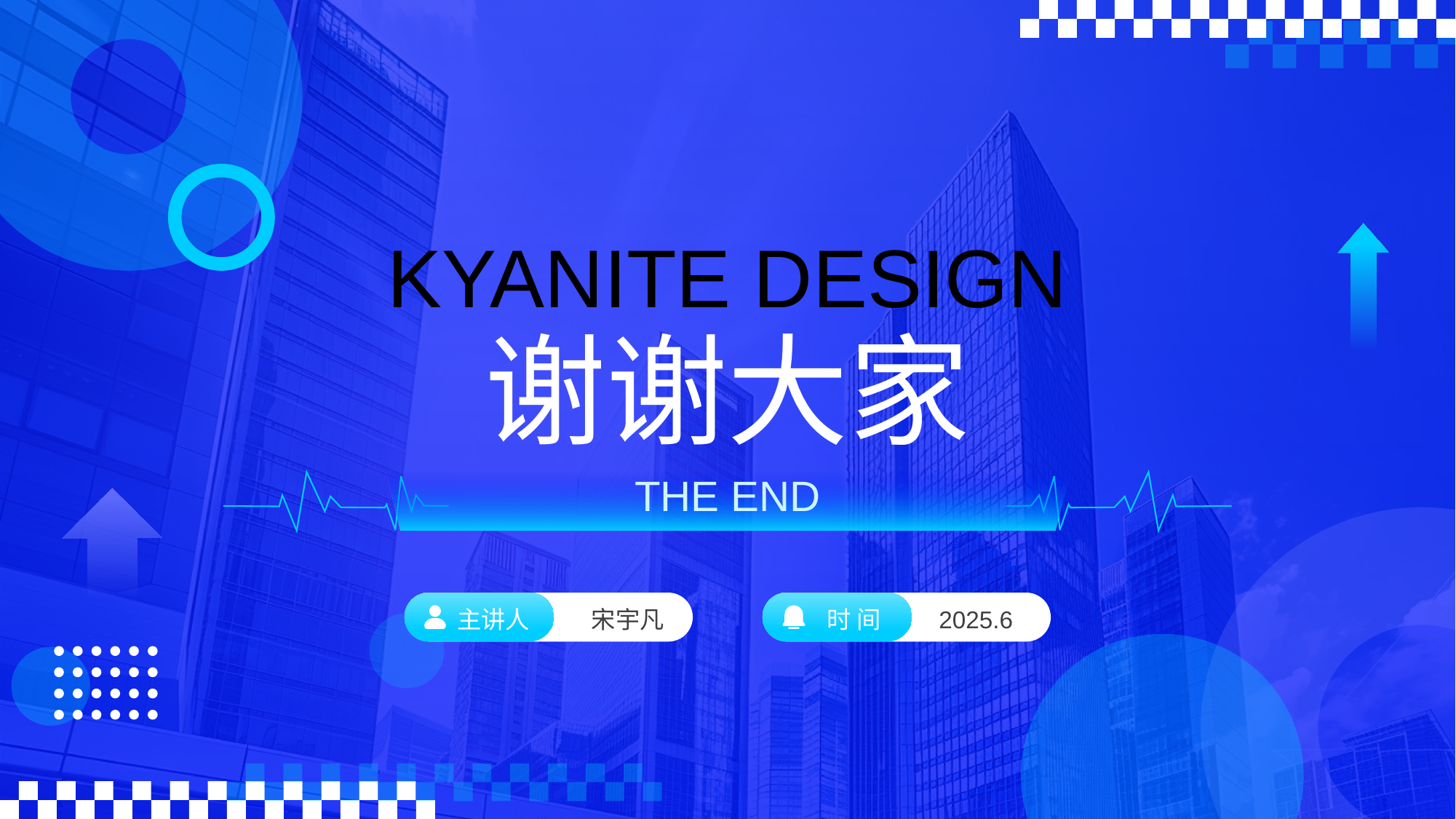

KYANITE DESIGN

谢谢大家
THE END

主讲人
宋宇凡
时 间
2025.6